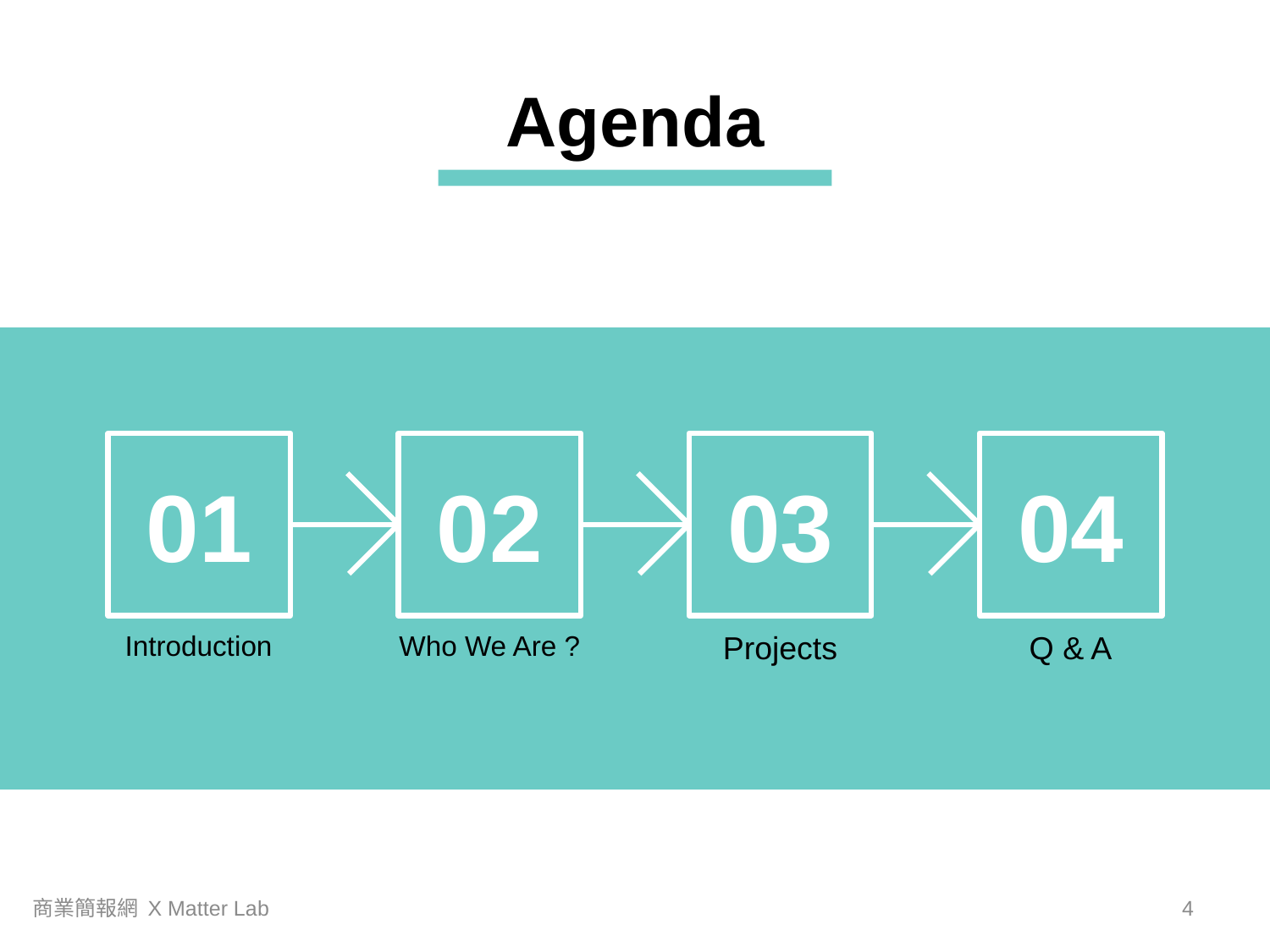

Agenda

01
02
03
04
Introduction
Who We Are ?
Projects
Q & A
商業簡報網 X Matter Lab
4